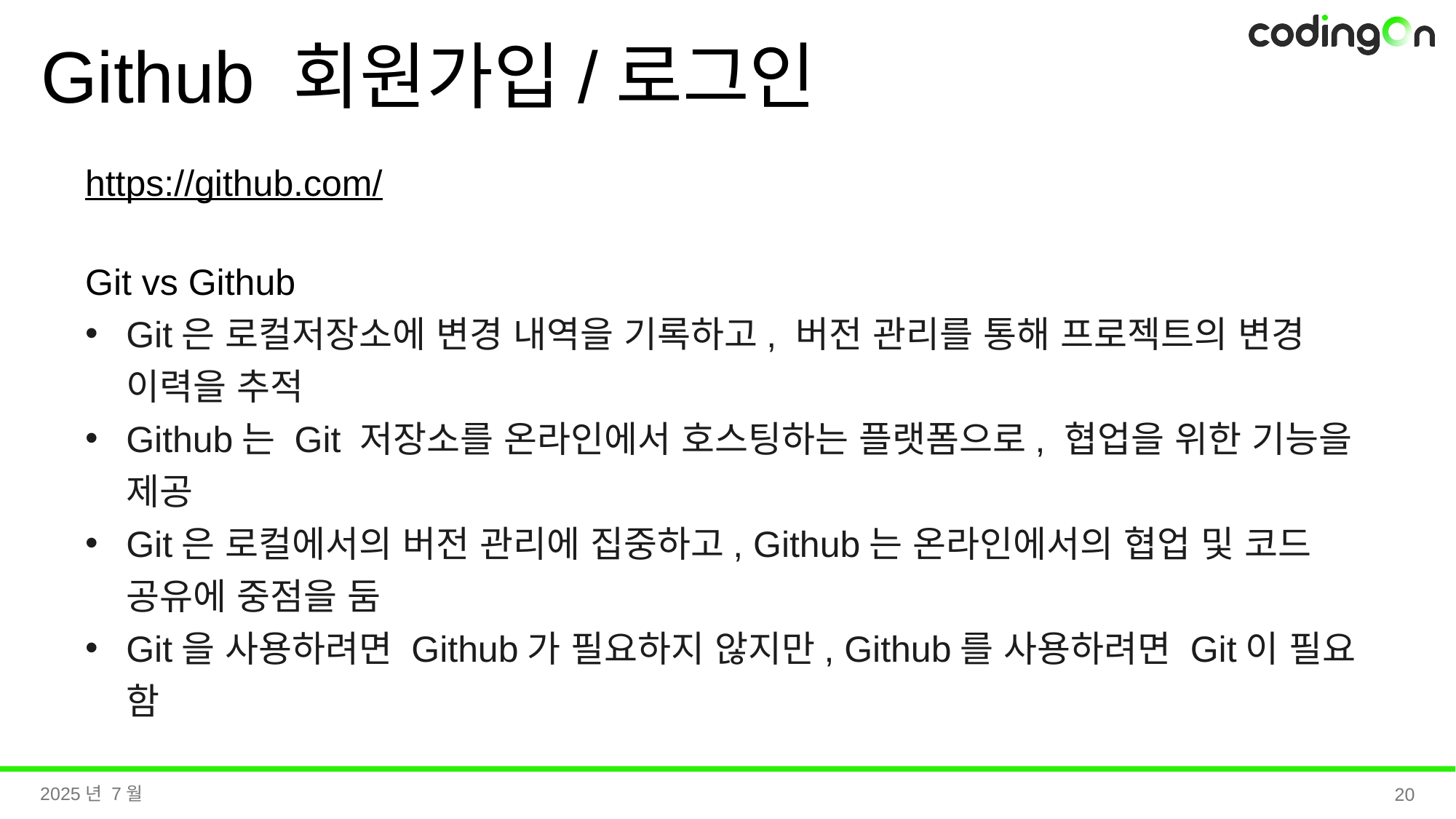

# Github 회원가입/로그인
https://github.com/

Git vs Github
Git은 로컬저장소에 변경 내역을 기록하고, 버전 관리를 통해 프로젝트의 변경 이력을 추적
Github는 Git 저장소를 온라인에서 호스팅하는 플랫폼으로, 협업을 위한 기능을 제공
Git은 로컬에서의 버전 관리에 집중하고, Github는 온라인에서의 협업 및 코드 공유에 중점을 둠
Git을 사용하려면 Github가 필요하지 않지만, Github를 사용하려면 Git이 필요 함
2025년 7월
20